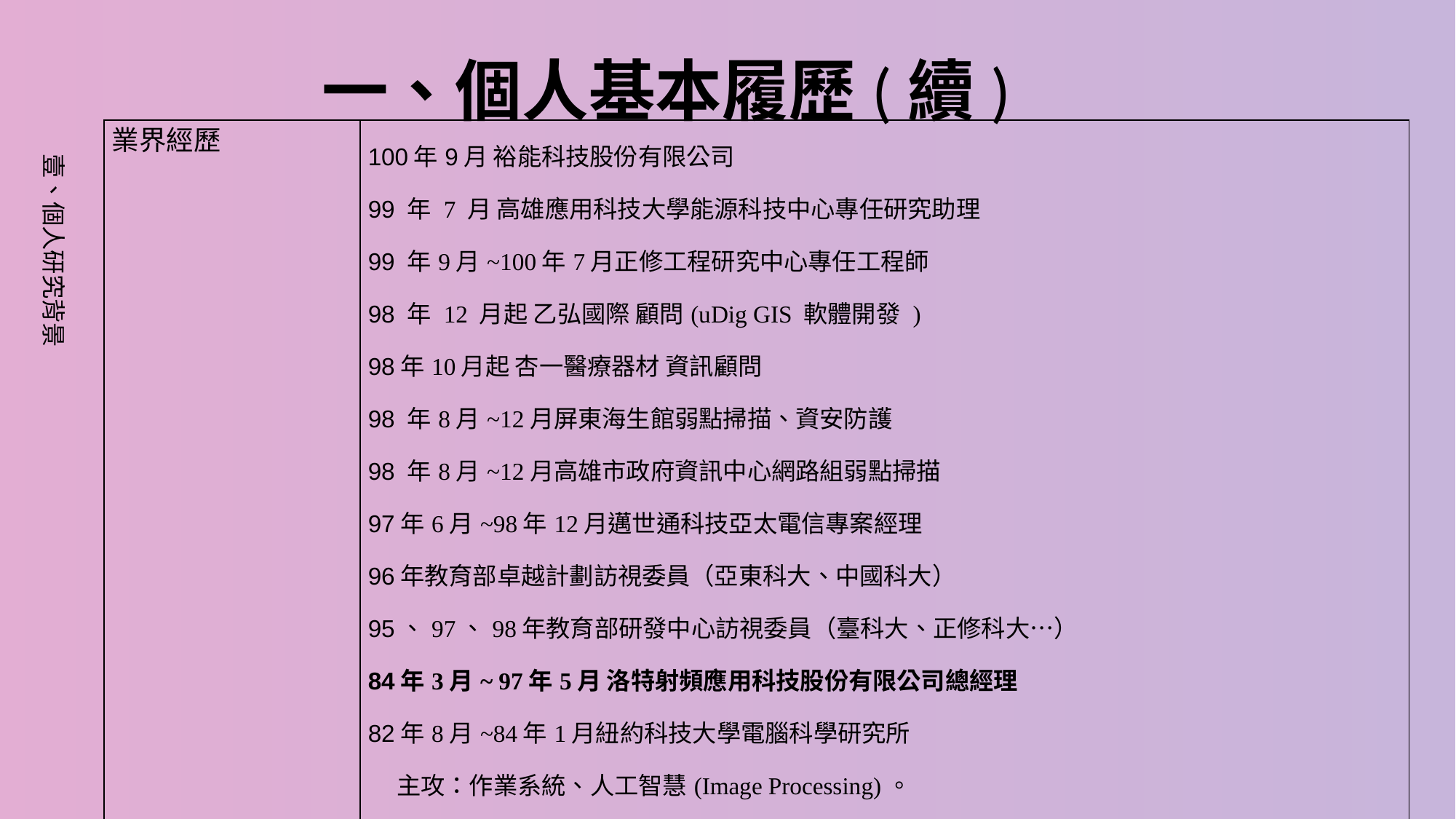

# 一、個人基本履歷(續)
| 業界經歷 | 100年9月 裕能科技股份有限公司 99 年 7 月 高雄應用科技大學能源科技中心專任研究助理 99 年9月~100年7月正修工程研究中心專任工程師 98 年 12 月起 乙弘國際 顧問(uDig GIS 軟體開發 ) 98年10月起 杏一醫療器材 資訊顧問 98 年8月~12月屏東海生館弱點掃描、資安防護 98 年8月~12月高雄市政府資訊中心網路組弱點掃描 97年6月~98年12月邁世通科技亞太電信專案經理 96年教育部卓越計劃訪視委員（亞東科大、中國科大） 95、97、98年教育部研發中心訪視委員（臺科大、正修科大…） 84年3月~ 97年5月 洛特射頻應用科技股份有限公司總經理 82年8月~84年1月紐約科技大學電腦科學研究所 主攻：作業系統、人工智慧(Image Processing)。 77年11月~82年7月臺聯電腦專案副理 76年8月~77年11月普揚資訊系統部 74年~76年服兵役 陸軍工兵 |
| --- | --- |
壹、個人研究背景